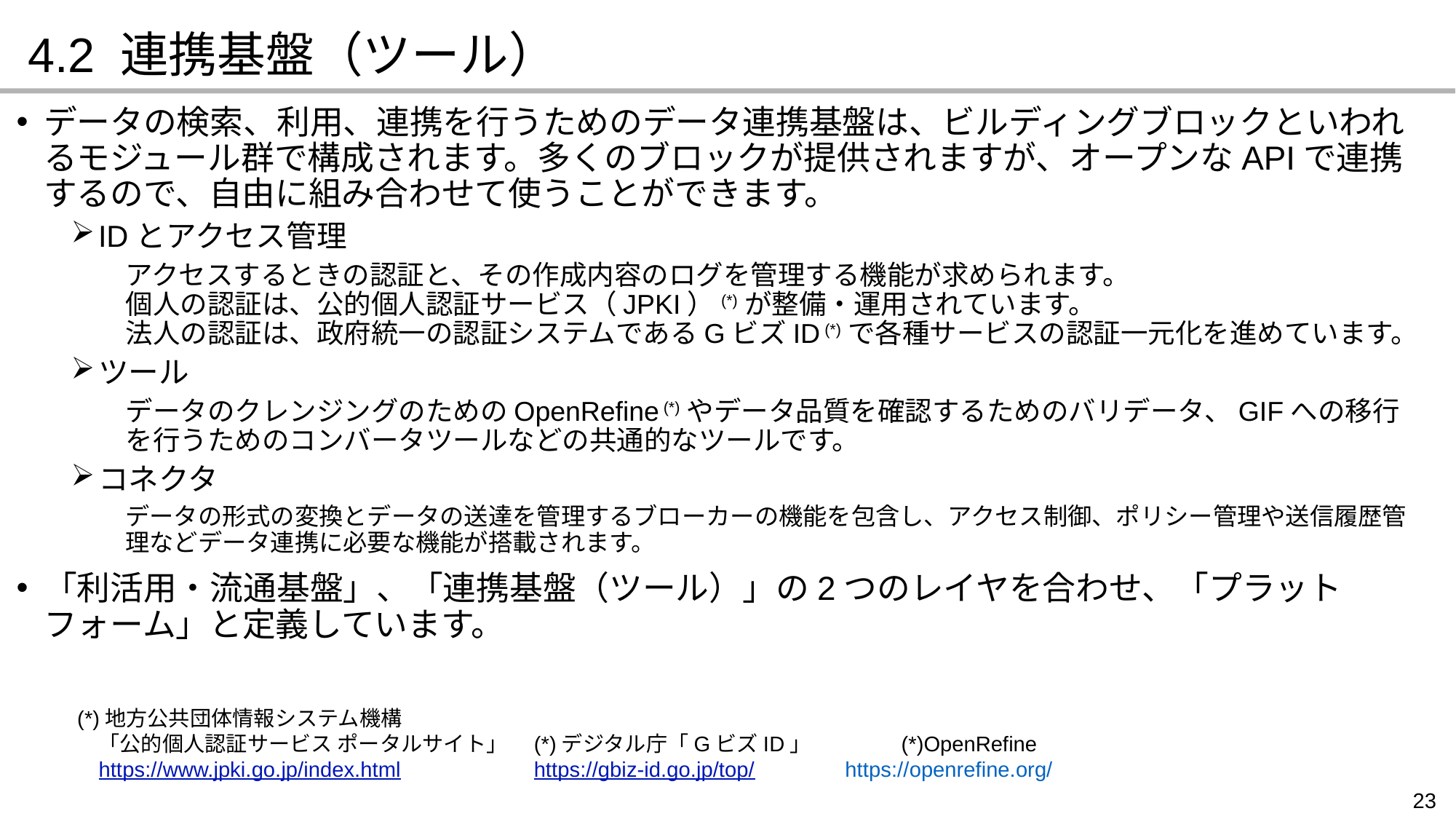

4.2 連携基盤（ツール）
データの検索、利用、連携を行うためのデータ連携基盤は、ビルディングブロックといわれるモジュール群で構成されます。多くのブロックが提供されますが、オープンなAPIで連携するので、自由に組み合わせて使うことができます。
IDとアクセス管理
アクセスするときの認証と、その作成内容のログを管理する機能が求められます。
個人の認証は、公的個人認証サービス（JPKI）(*)が整備・運用されています。
法人の認証は、政府統一の認証システムであるGビズID (*)で各種サービスの認証一元化を進めています。
ツール
データのクレンジングのためのOpenRefine (*)やデータ品質を確認するためのバリデータ、GIFへの移行を行うためのコンバータツールなどの共通的なツールです。
コネクタ
データの形式の変換とデータの送達を管理するブローカーの機能を包含し、アクセス制御、ポリシー管理や送信履歴管理などデータ連携に必要な機能が搭載されます。
「利活用・流通基盤」、「連携基盤（ツール）」の2つのレイヤを合わせ、「プラットフォーム」と定義しています。

(*)地方公共団体情報システム機構
　「公的個人認証サービス ポータルサイト」　(*)デジタル庁「GビズID」　　　　(*)OpenRefine
https://www.jpki.go.jp/index.html　　　　　　https://gbiz-id.go.jp/top/　　　　https://openrefine.org/
23